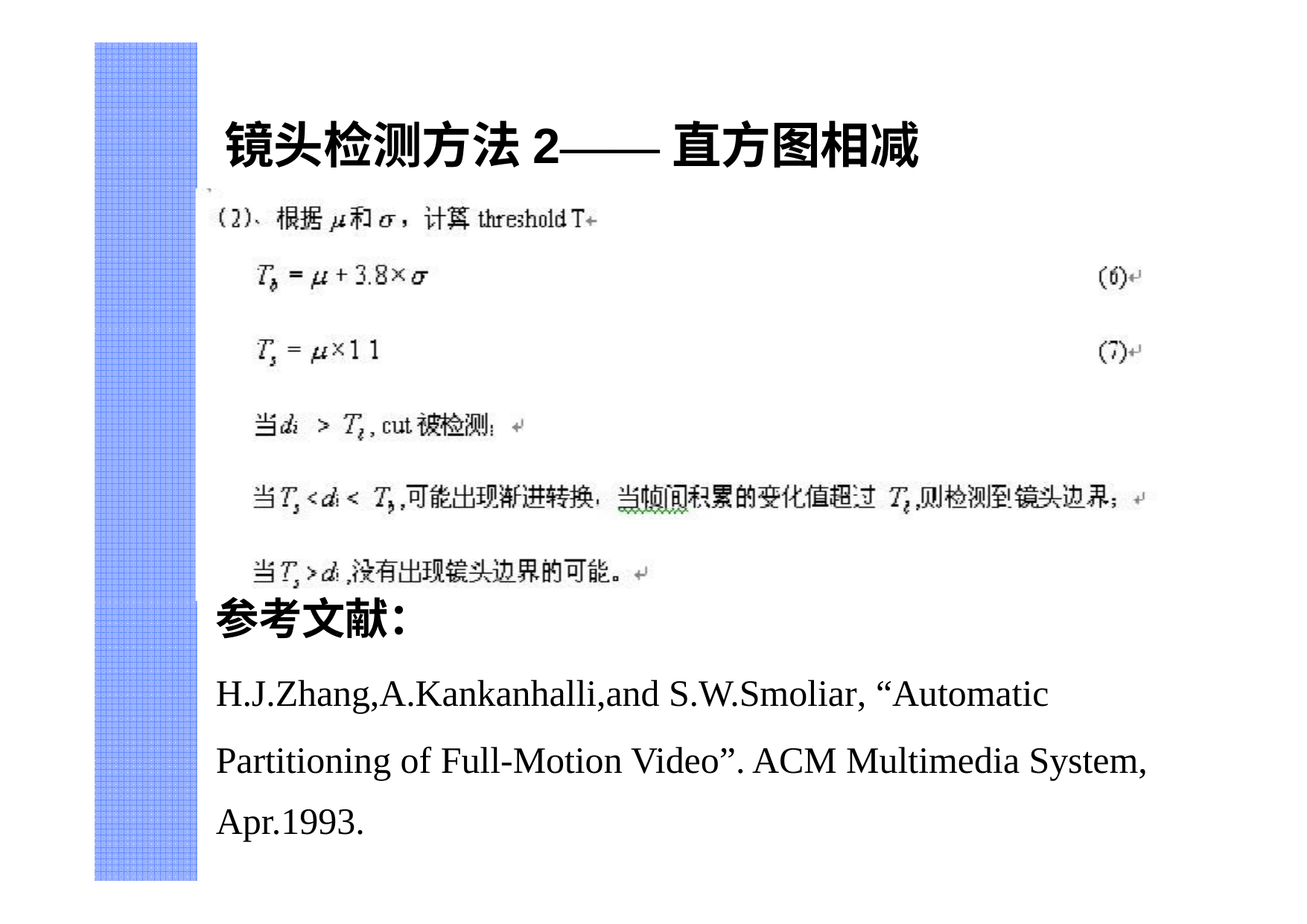

# 镜头检测方法2——直方图相减

参考文献：
H.J.Zhang,A.Kankanhalli,and S.W.Smoliar, “Automatic Partitioning of Full-Motion Video”. ACM Multimedia System,
Apr.1993.